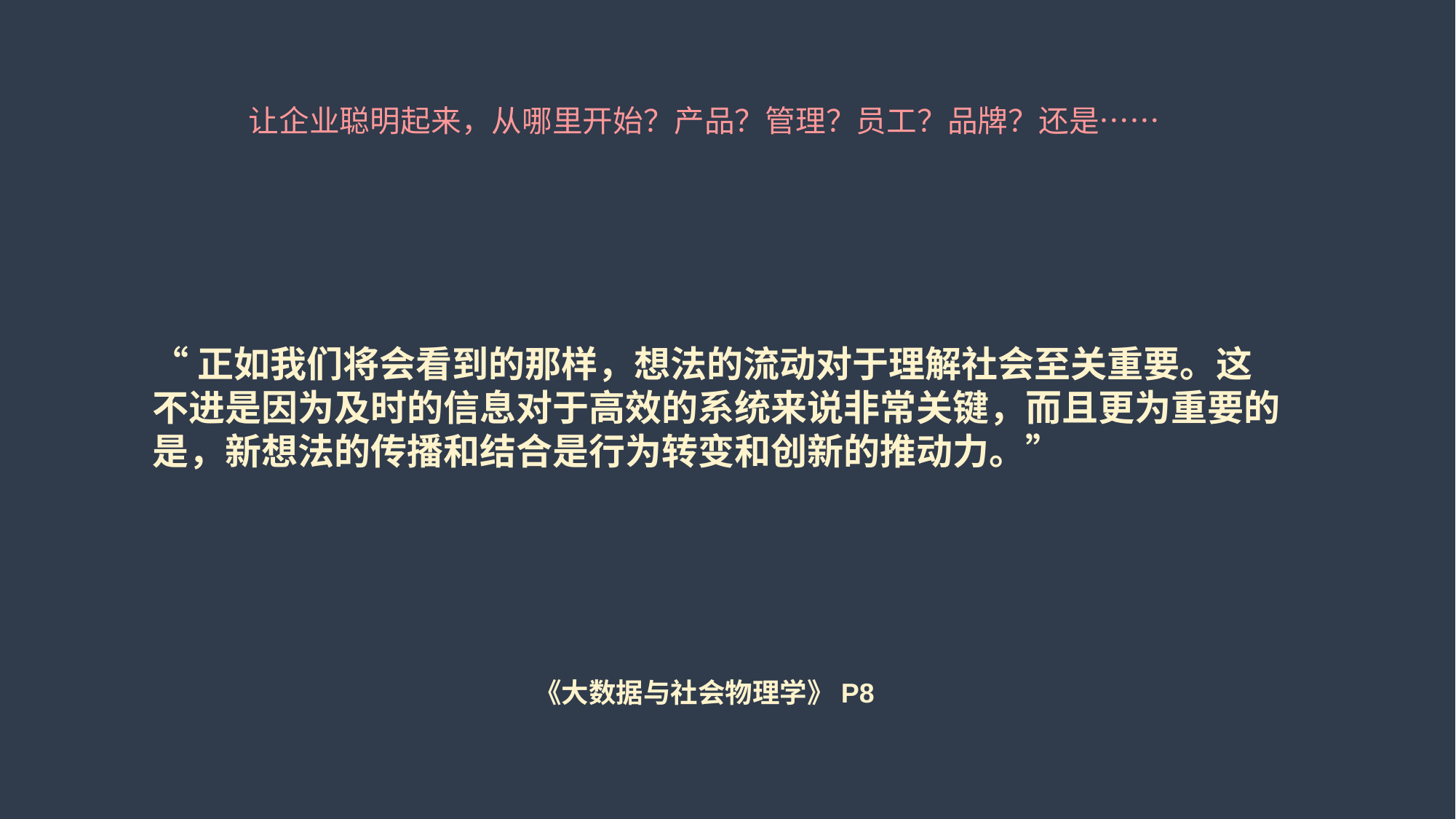

让企业聪明起来，从哪里开始？产品？管理？员工？品牌？还是……
“正如我们将会看到的那样，想法的流动对于理解社会至关重要。这不进是因为及时的信息对于高效的系统来说非常关键，而且更为重要的是，新想法的传播和结合是行为转变和创新的推动力。”
《大数据与社会物理学》P8